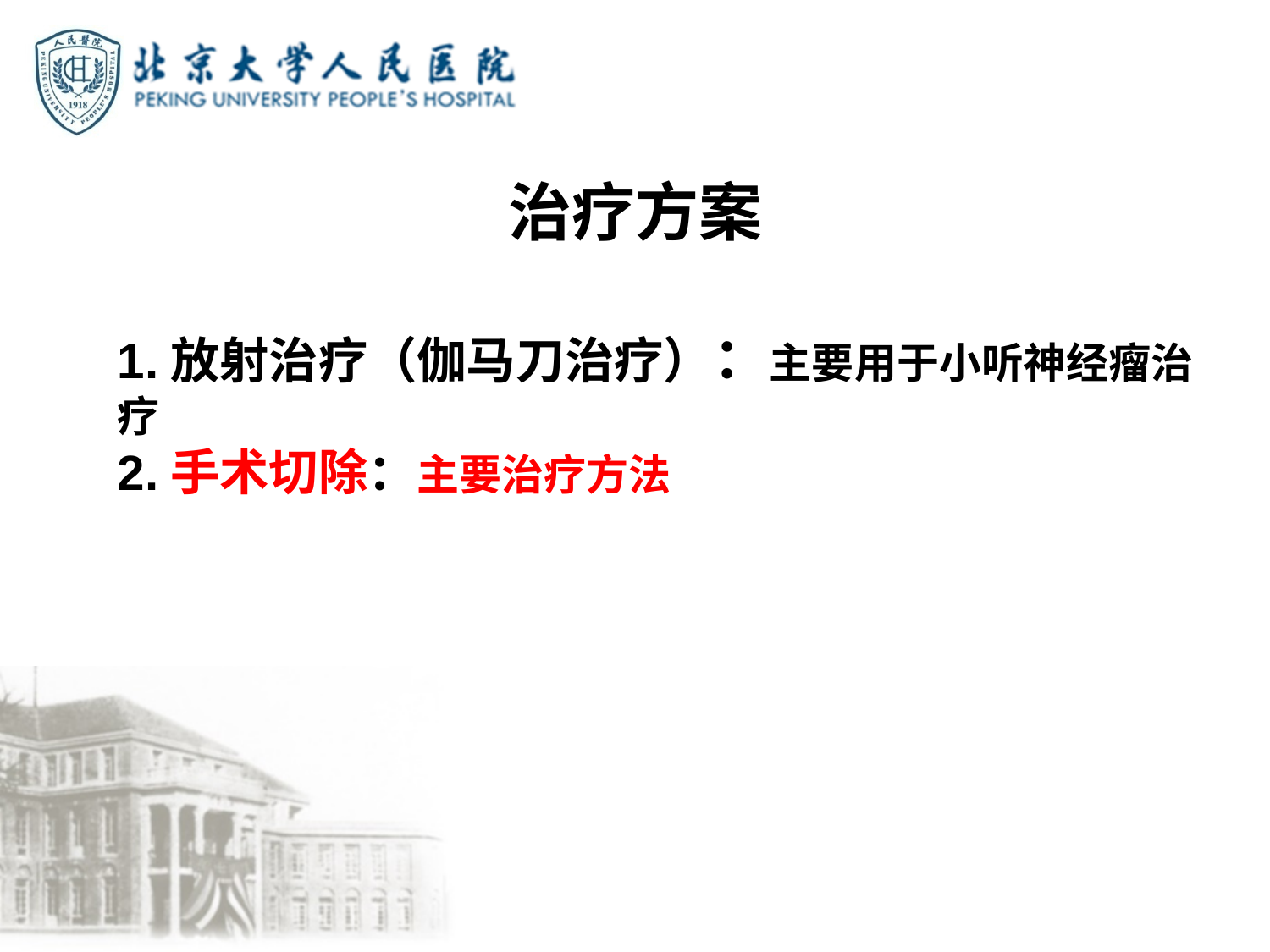

治疗方案
1.放射治疗（伽马刀治疗）：主要用于小听神经瘤治疗
2.手术切除：主要治疗方法